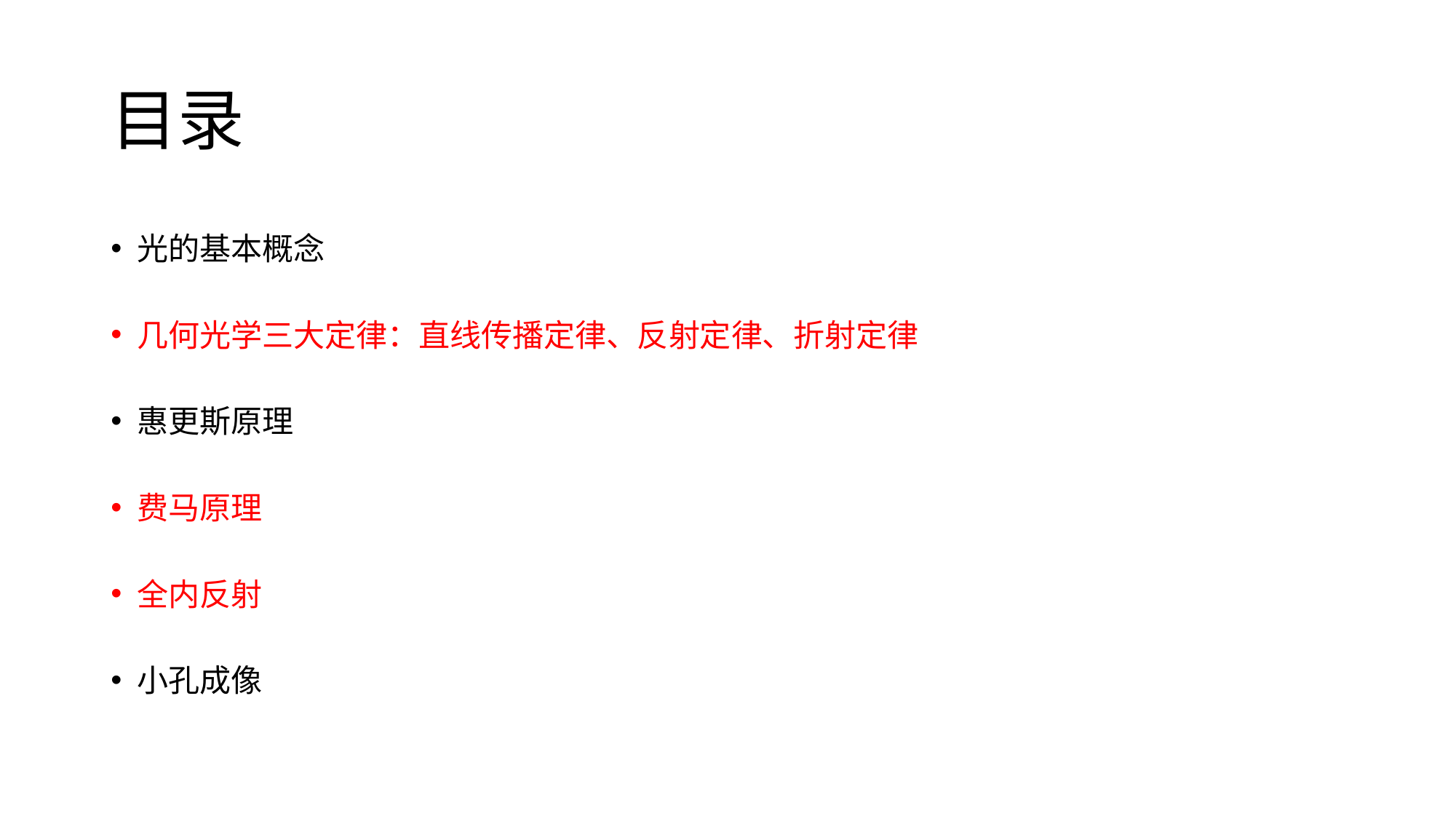

# 目录
光的基本概念
几何光学三大定律：直线传播定律、反射定律、折射定律
惠更斯原理
费马原理
全内反射
小孔成像